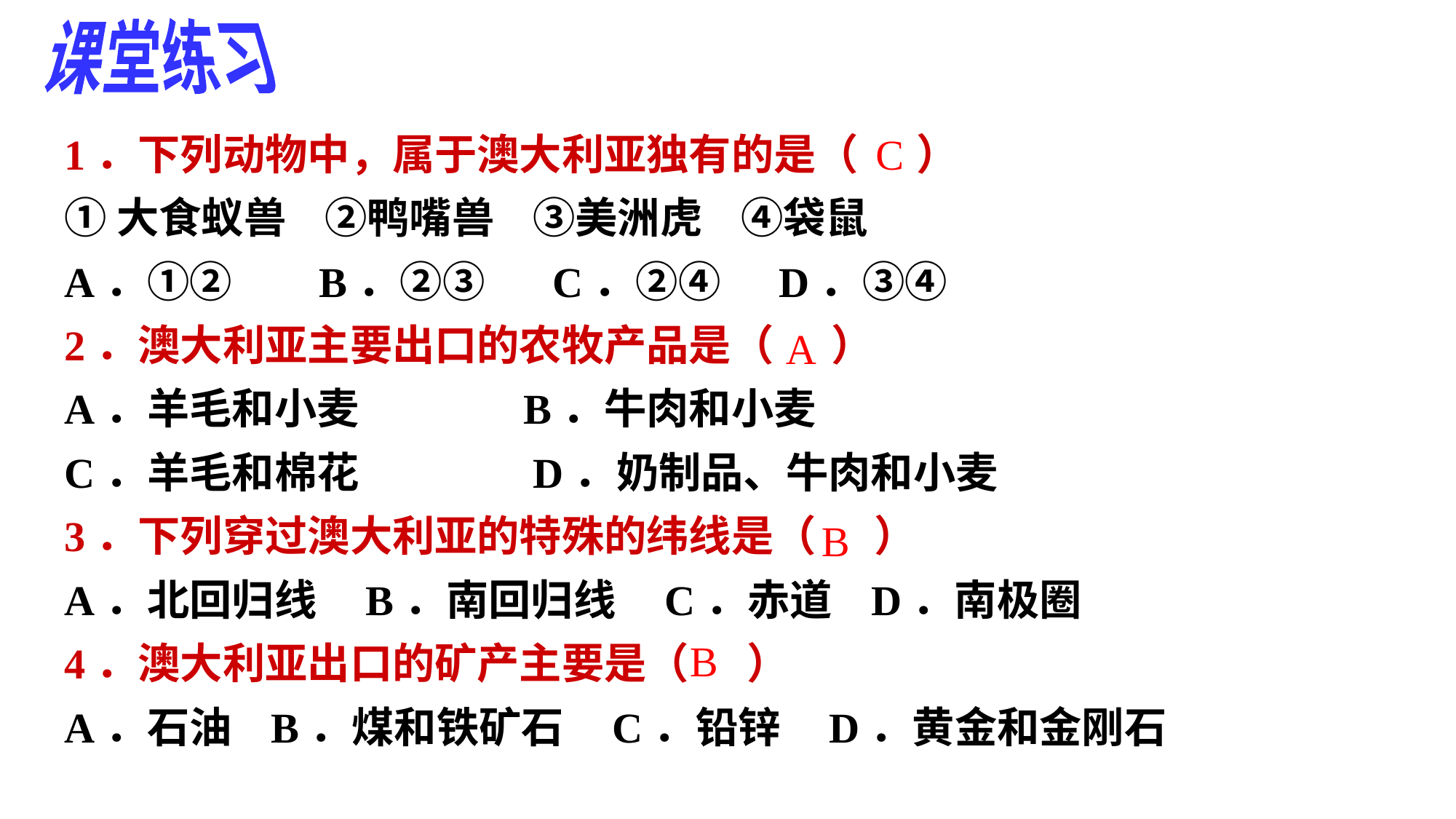

课堂练习
1．下列动物中，属于澳大利亚独有的是（      ）
①大食蚁兽    ②鸭嘴兽    ③美洲虎    ④袋鼠
A．①②        B．②③      C．②④     D．③④
2．澳大利亚主要出口的农牧产品是（      ）
A．羊毛和小麦                B．牛肉和小麦
C．羊毛和棉花                 D．奶制品、牛肉和小麦
3．下列穿过澳大利亚的特殊的纬线是（      ）
A．北回归线    B．南回归线    C．赤道   D．南极圈
4．澳大利亚出口的矿产主要是（      ）
A．石油   B．煤和铁矿石    C．铅锌    D．黄金和金刚石
C
A
B
B